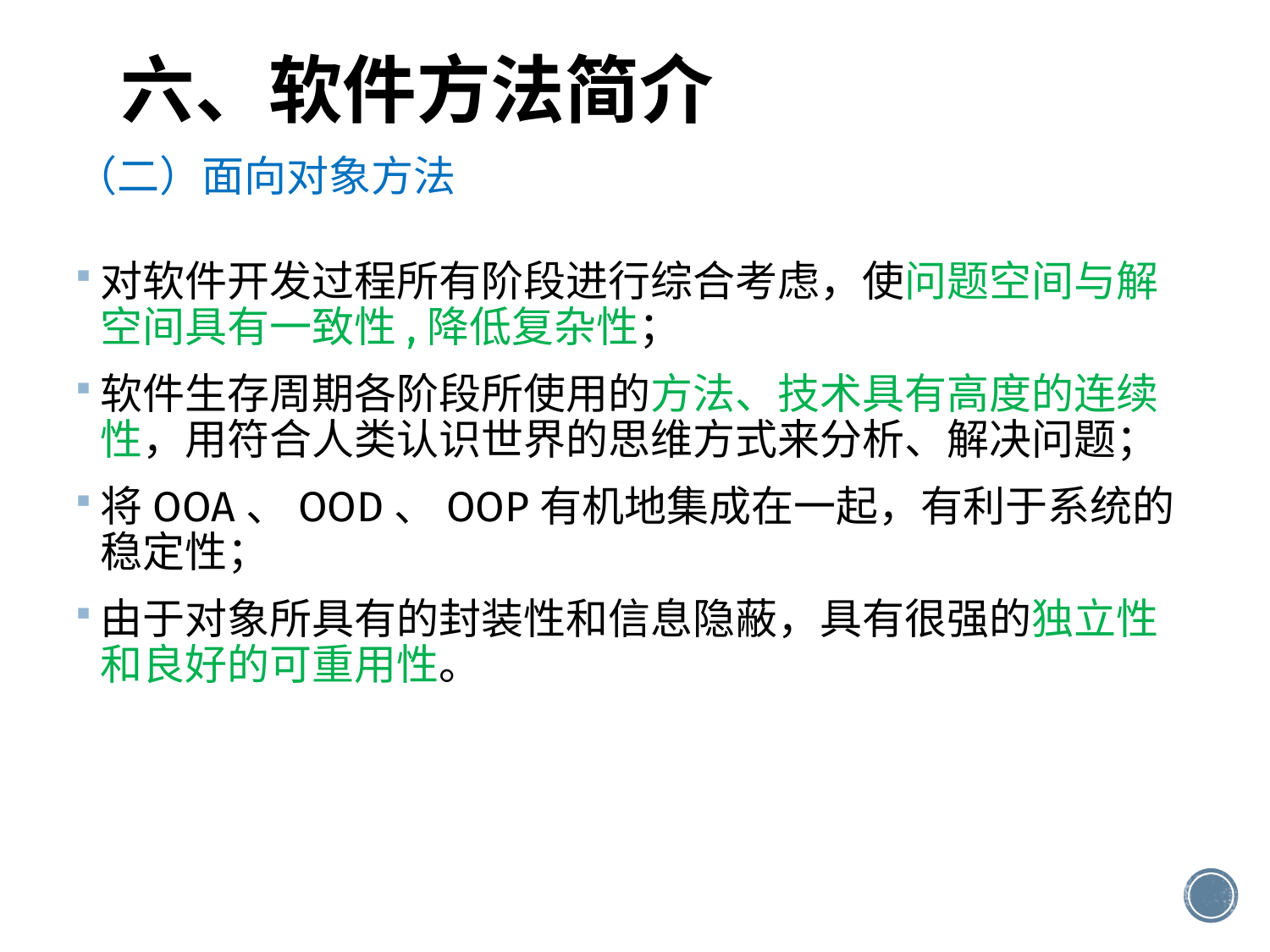

# 六、软件方法简介
（二）面向对象方法

对软件开发过程所有阶段进行综合考虑，使问题空间与解空间具有一致性,降低复杂性；
软件生存周期各阶段所使用的方法、技术具有高度的连续性，用符合人类认识世界的思维方式来分析、解决问题；
将OOA、OOD、OOP有机地集成在一起，有利于系统的稳定性；
由于对象所具有的封装性和信息隐蔽，具有很强的独立性和良好的可重用性。